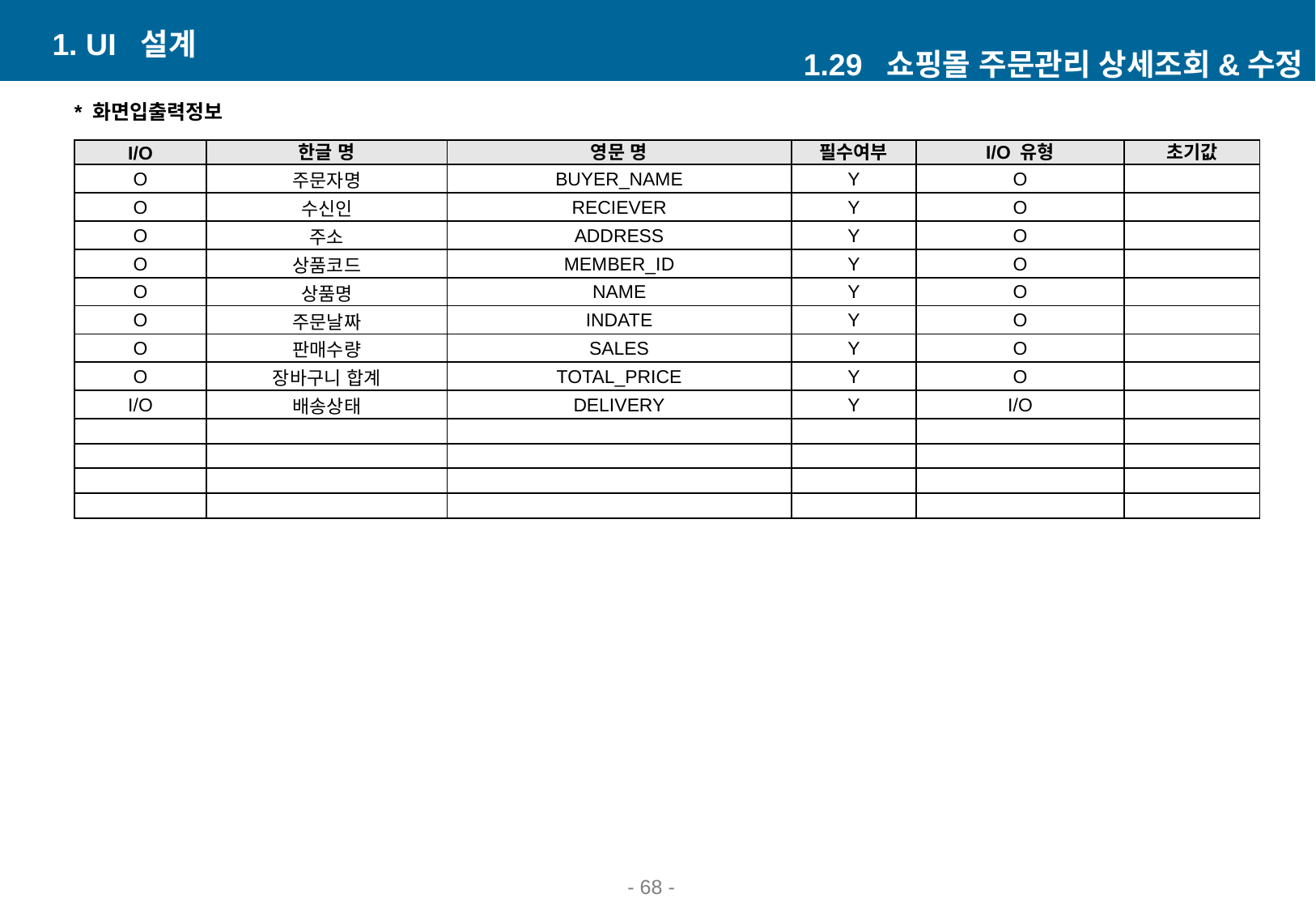

1. UI  설계
1.29  쇼핑몰 주문관리 상세조회&수정
* 화면입출력정보
| I/O | 한글 명 | 영문 명 | 필수여부 | I/O 유형 | 초기값 |
| --- | --- | --- | --- | --- | --- |
| O | 주문자명 | BUYER\_NAME | Y | O |  |
| O | 수신인 | RECIEVER | Y | O |  |
| O | 주소 | ADDRESS | Y | O |  |
| O | 상품코드 | MEMBER\_ID | Y | O |  |
| O | 상품명 | NAME | Y | O |  |
| O | 주문날짜 | INDATE | Y | O |  |
| O | 판매수량 | SALES | Y | O |  |
| O | 장바구니 합계 | TOTAL\_PRICE | Y | O |  |
| I/O | 배송상태 | DELIVERY | Y | I/O |  |
|  |  |  |  |  |  |
|  |  |  |  |  |  |
|  |  |  |  |  |  |
|  |  |  |  |  |  |
- 68 -